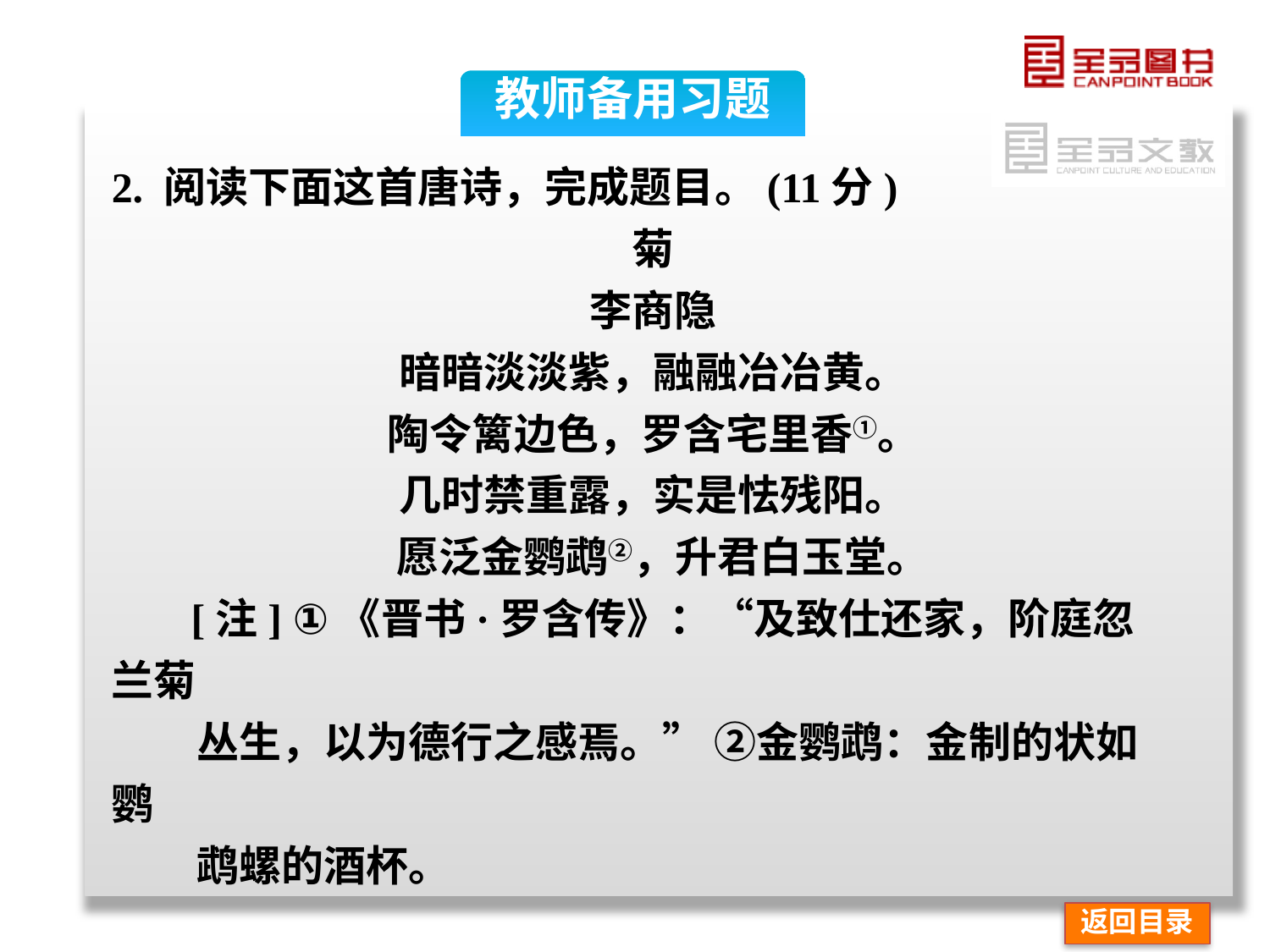

教师备用习题
2. 阅读下面这首唐诗，完成题目。(11分)
菊
李商隐
暗暗淡淡紫，融融冶冶黄。
陶令篱边色，罗含宅里香①。
几时禁重露，实是怯残阳。
 愿泛金鹦鹉②，升君白玉堂。
    [注] ①《晋书·罗含传》：“及致仕还家，阶庭忽兰菊
    丛生，以为德行之感焉。” ②金鹦鹉：金制的状如鹦
    鹉螺的酒杯。
返回目录